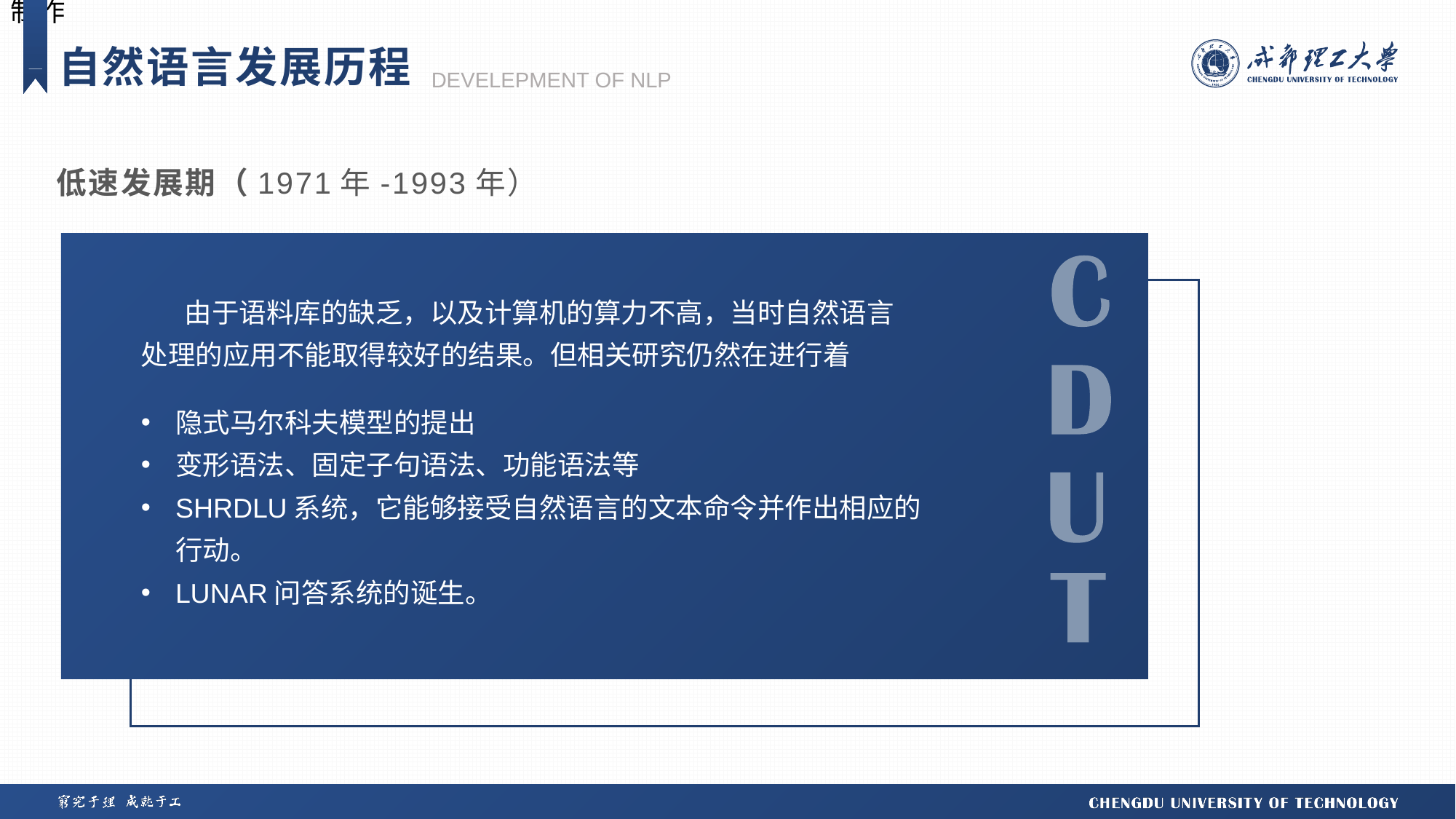

自然语言发展历程
DEVELEPMENT OF NLP
低速发展期（1971年-1993年）

      由于语料库的缺乏，以及计算机的算力不高，当时自然语言处理的应用不能取得较好的结果。但相关研究仍然在进行着

隐式马尔科夫模型的提出
变形语法、固定子句语法、功能语法等
SHRDLU系统，它能够接受自然语言的文本命令并作出相应的行动。
LUNAR问答系统的诞生。